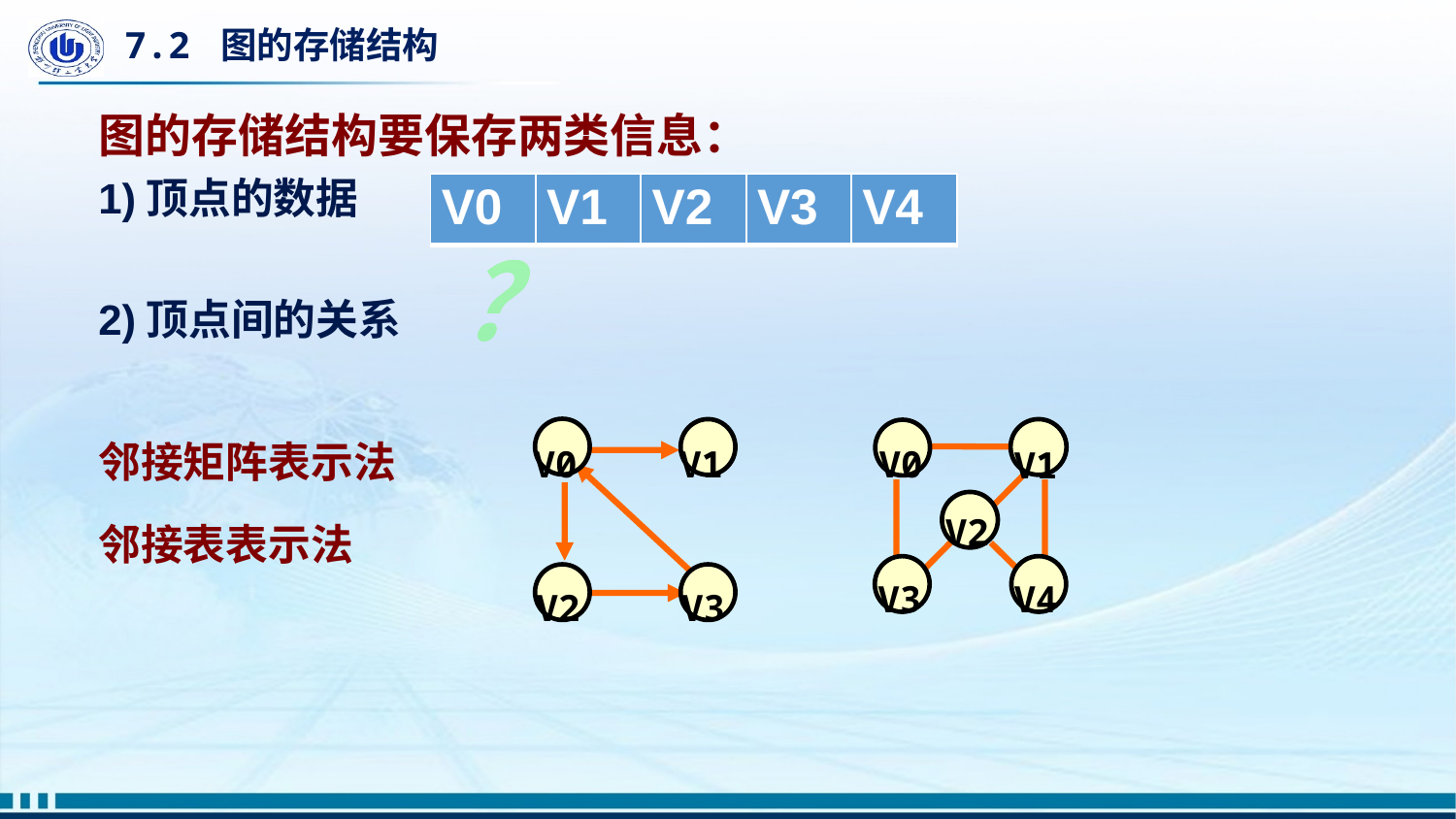

# 7.2 图的存储结构
图的存储结构要保存两类信息：
1)顶点的数据

2)顶点间的关系

邻接矩阵表示法
邻接表表示法

| V0 | V1 | V2 | V3 | V4 |
| --- | --- | --- | --- | --- |
？
 V0

 V1

 V2

 V3

 V0

 V1

 V2

 V3

 V4